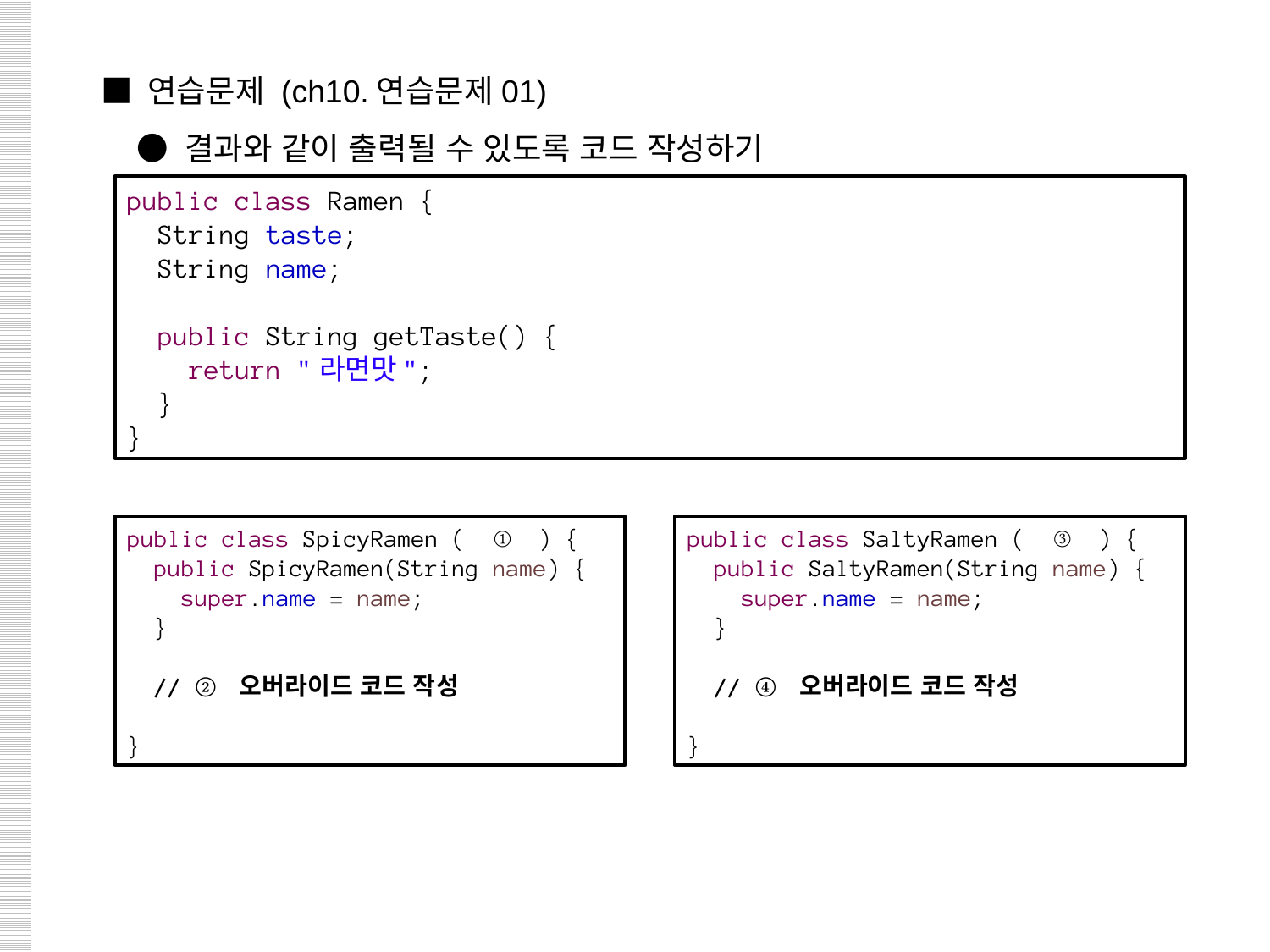

■ 연습문제 (ch10.연습문제01)
    ● 결과와 같이 출력될 수 있도록 코드 작성하기
public class Ramen {
  String taste;
  String name;

  public String getTaste() {
    return "라면맛";
  }
}
public class SpicyRamen (  ①  ) {
  public SpicyRamen(String name) {
    super.name = name;
  }

  // ② 오버라이드 코드 작성

}
public class SaltyRamen (  ③  ) {
  public SaltyRamen(String name) {
    super.name = name;
  }

  // ④ 오버라이드 코드 작성

}